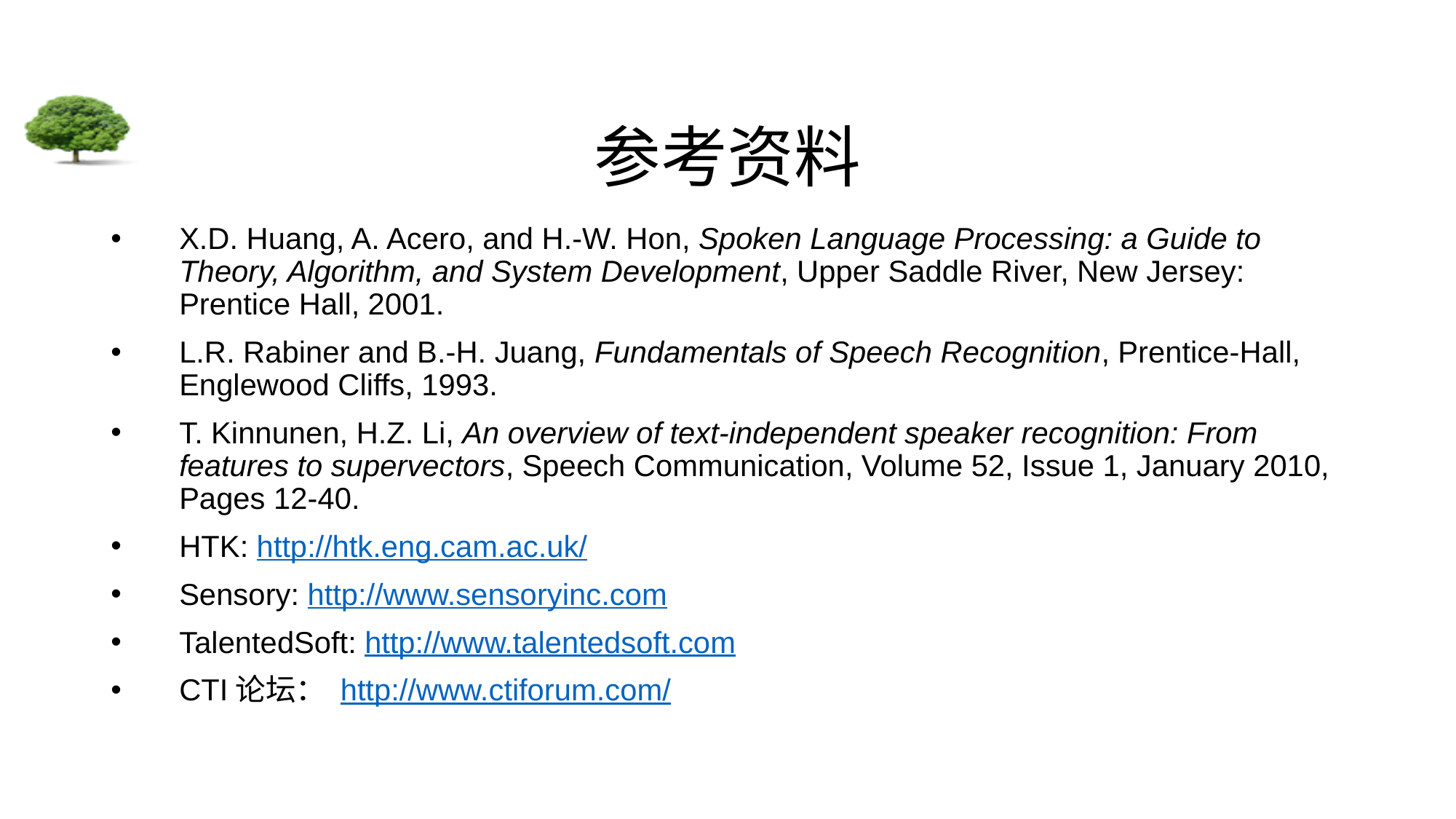

# 参考资料
X.D. Huang, A. Acero, and H.-W. Hon, Spoken Language Processing: a Guide to Theory, Algorithm, and System Development, Upper Saddle River, New Jersey: Prentice Hall, 2001.
L.R. Rabiner and B.-H. Juang, Fundamentals of Speech Recognition, Prentice-Hall, Englewood Cliffs, 1993.
T. Kinnunen, H.Z. Li, An overview of text-independent speaker recognition: From features to supervectors, Speech Communication, Volume 52, Issue 1, January 2010, Pages 12-40.
HTK: http://htk.eng.cam.ac.uk/
Sensory: http://www.sensoryinc.com
TalentedSoft: http://www.talentedsoft.com
CTI论坛： http://www.ctiforum.com/